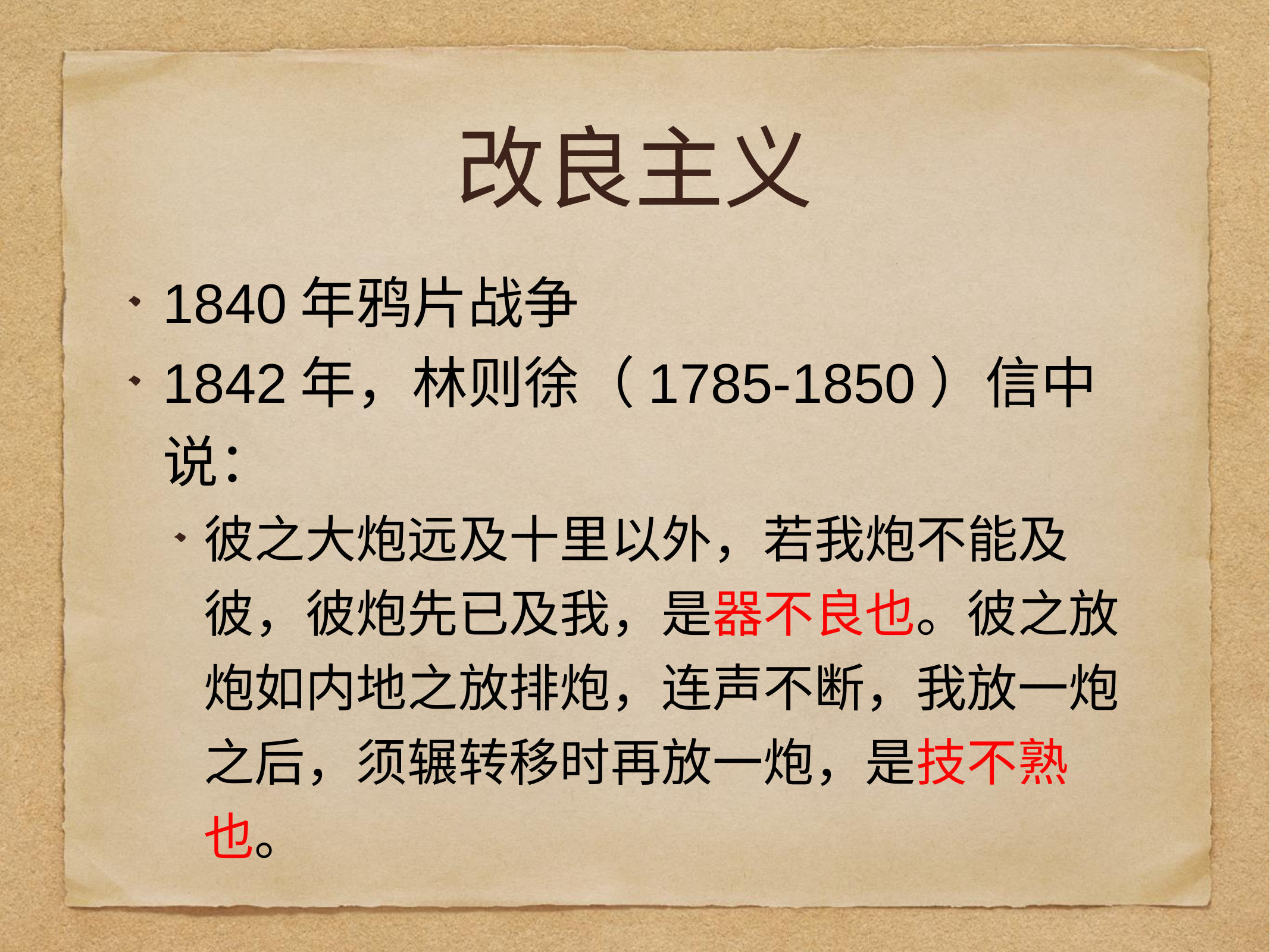

# 改良主义
1840年鸦片战争
1842年，林则徐（1785-1850）信中说：
彼之大炮远及十里以外，若我炮不能及彼，彼炮先已及我，是器不良也。彼之放炮如内地之放排炮，连声不断，我放一炮之后，须辗转移时再放一炮，是技不熟也。